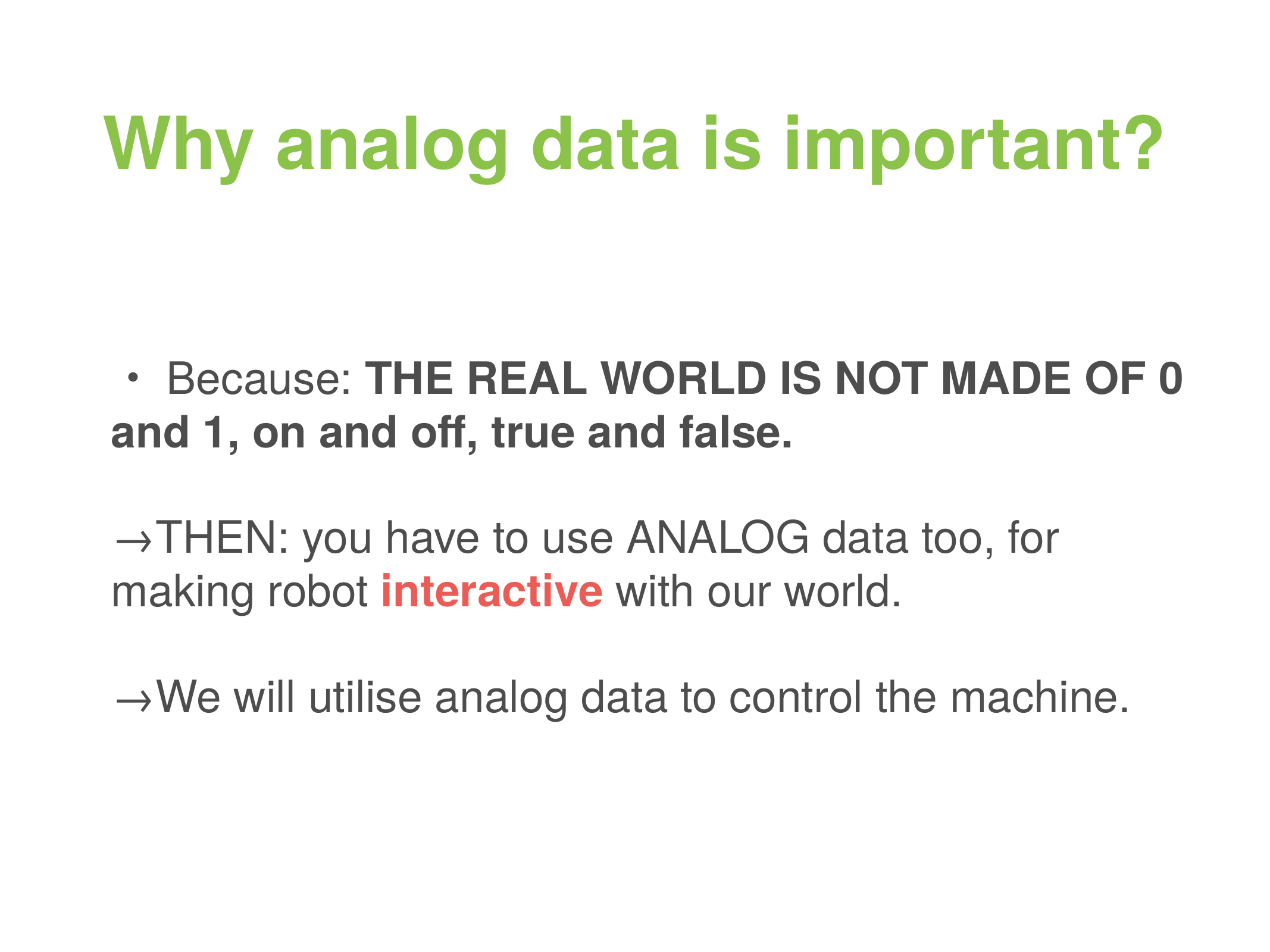

# Why analog data is important?
・Because: THE REAL WORLD IS NOT MADE OF 0 and 1, on and off, true and false.
→THEN: you have to use ANALOG data too, for making robot interactive with our world.
→We will utilise analog data to control the machine.